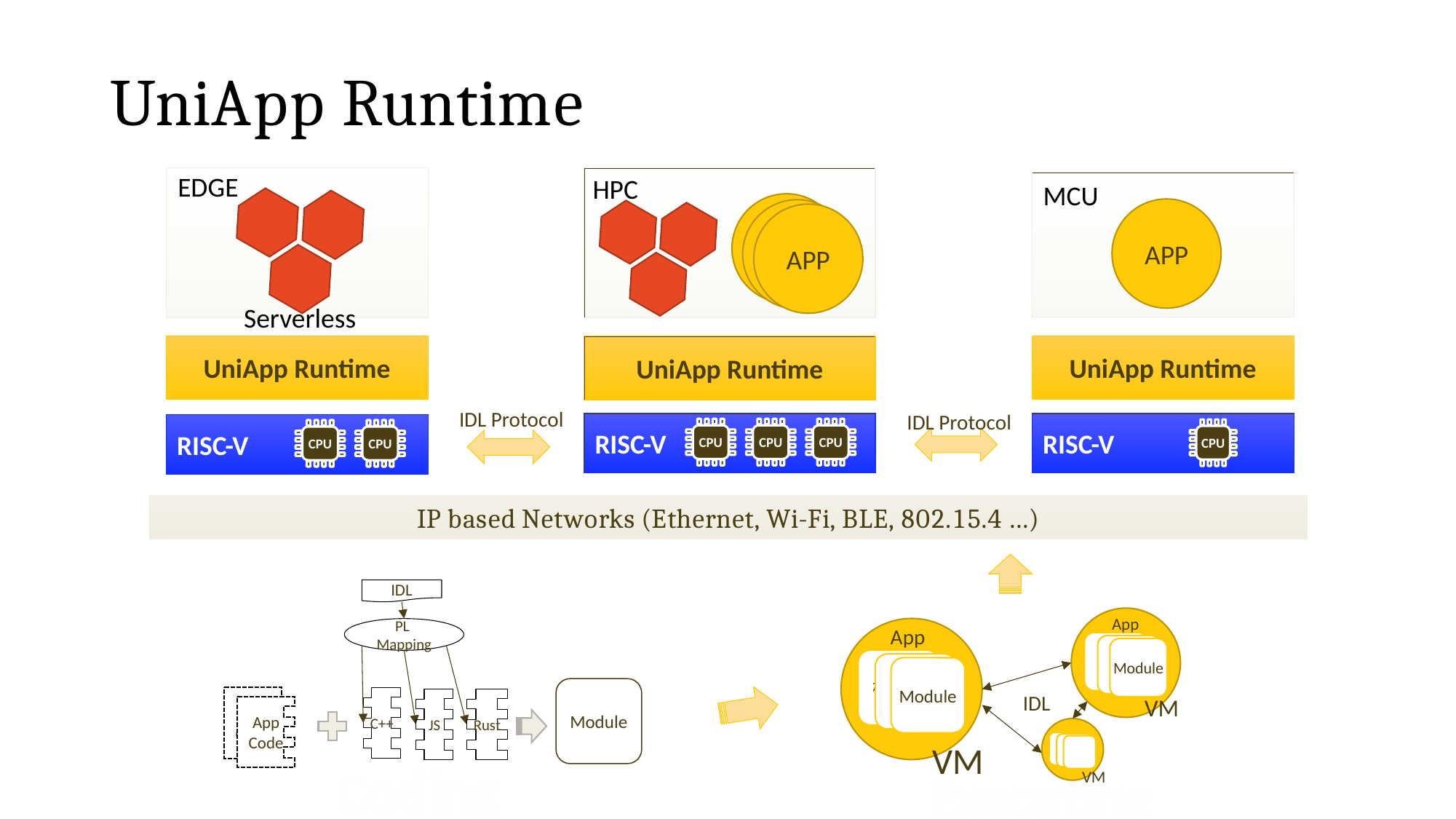

# UniApp Runtime
EDGE
HPC

MCU
APP

APP
APP
APP

Serverless
UniApp Runtime
UniApp Runtime
UniApp Runtime
IDL Protocol
IDL Protocol
RISC-V
RISC-V
RISC-V
CPU
CPU
CPU
CPU
CPU
CPU

IP based Networks (Ethernet, Wi-Fi, BLE, 802.15.4 …)

IDL
App
APP
模块A
模块B
Module
App
APP
PL  Mapping
模块A
模块B
Module
Module
IDL
C++
App Code
VM

JS
Rust
App Code

VM
Coding
Executing
VM